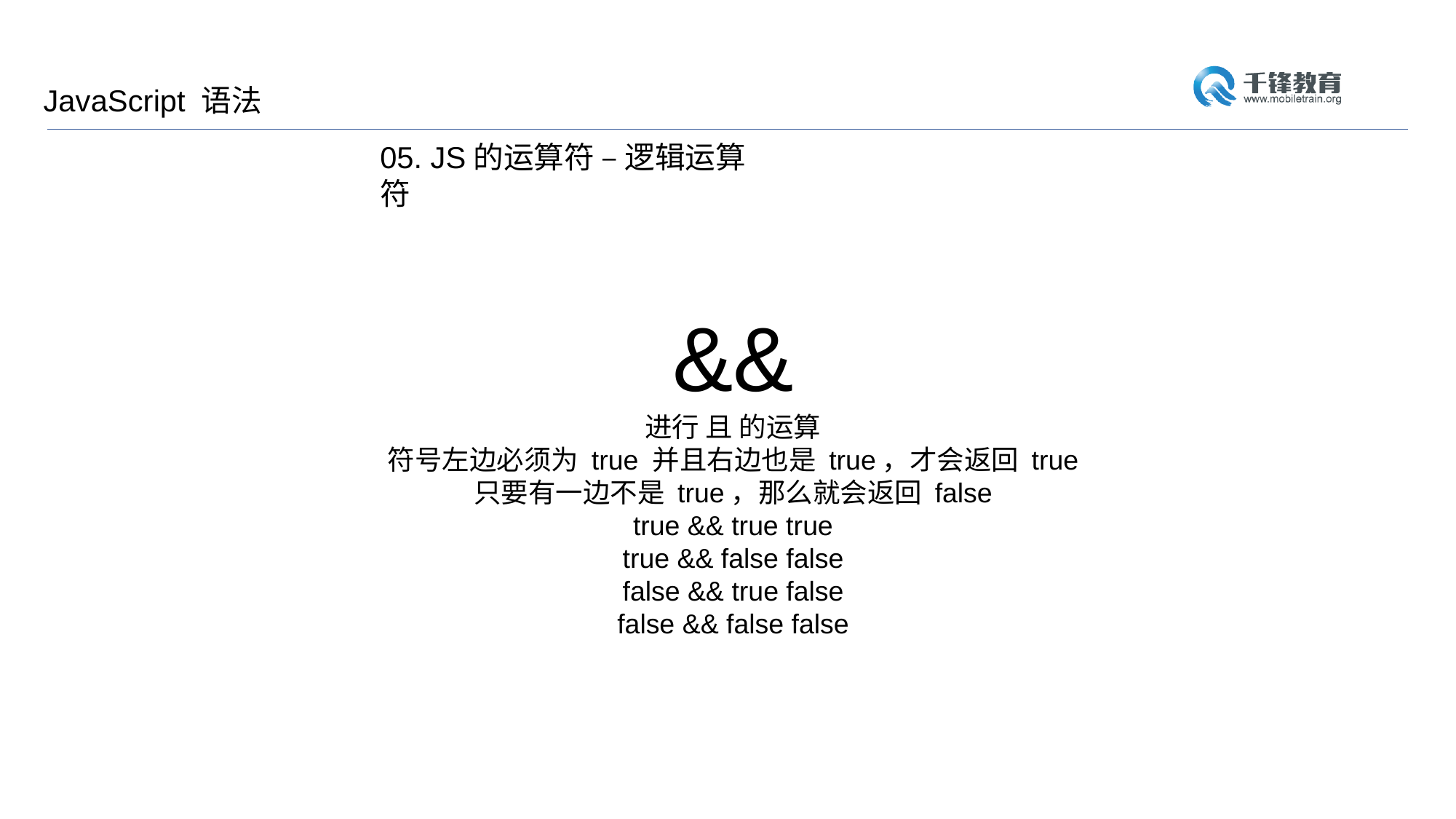

JavaScript 语法
05. JS的运算符 – 逻辑运算符
&&
进行 且 的运算
符号左边必须为 true 并且右边也是 true，才会返回 true
只要有一边不是 true，那么就会返回 false
true && true true
true && false false
false && true false
false && false false